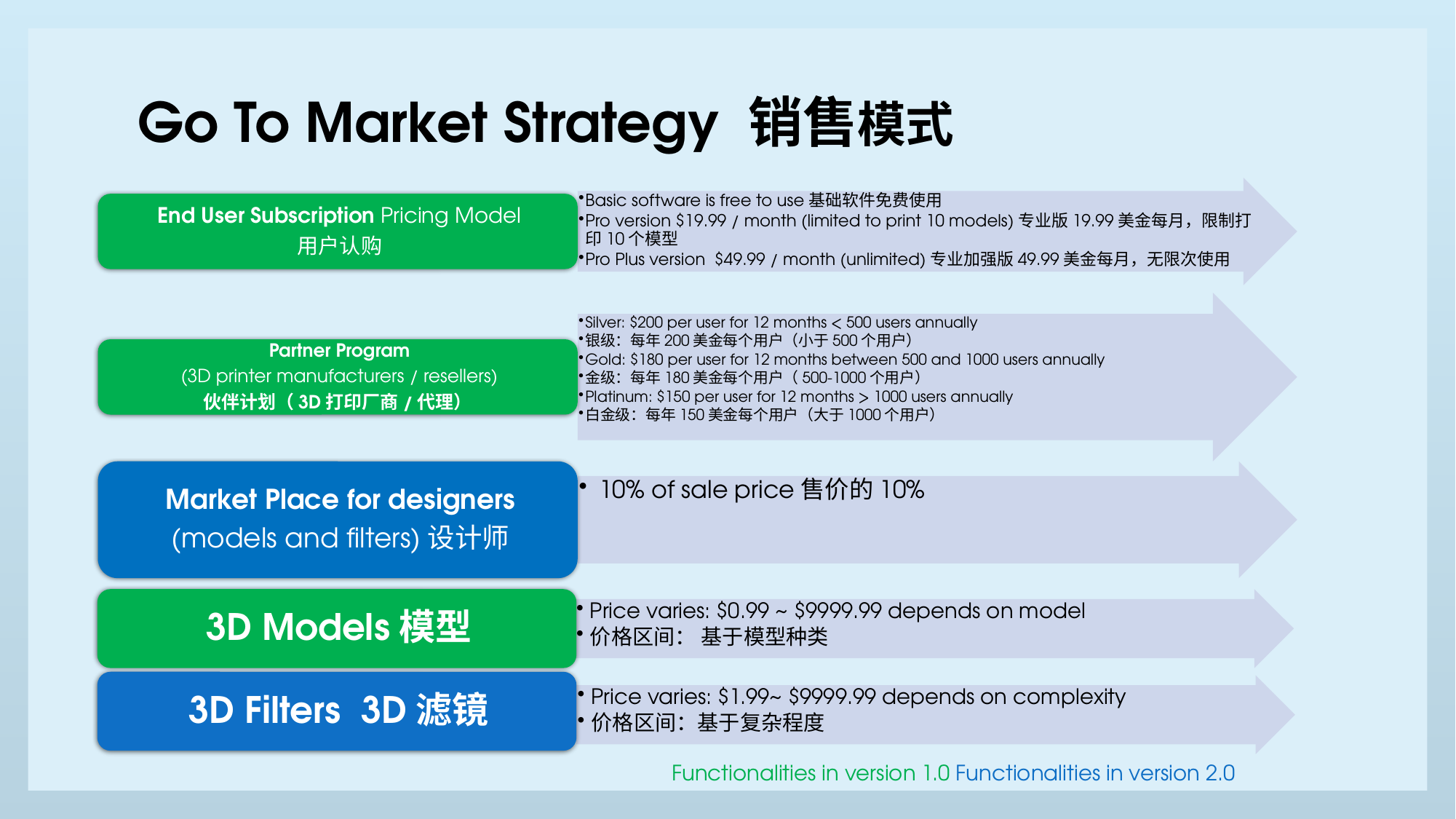

# Go To Market Strategy 销售模式
Basic software is free to use基础软件免费使用
Pro version $19.99 / month (limited to print 10 models)专业版19.99美金每月，限制打印10个模型
Pro Plus version  $49.99 / month (unlimited)专业加强版49.99美金每月，无限次使用
End User Subscription Pricing Model
用户认购
Silver: $200 per user for 12 months < 500 users annually
银级：每年200美金每个用户（小于500个用户）
Gold: $180 per user for 12 months between 500 and 1000 users annually
金级：每年180美金每个用户（500-1000个用户）
Platinum: $150 per user for 12 months > 1000 users annually
白金级：每年150美金每个用户（大于1000个用户）
Partner Program
(3D printer manufacturers / resellers)
伙伴计划（3D打印厂商/代理）
10% of sale price售价的10%
Market Place for designers
(models and filters)设计师
Price varies: $1.99~ $9999.99 depends on complexity
价格区间：基于复杂程度
3D Filters  3D滤镜
Price varies: $0.99 ~ $9999.99 depends on model
价格区间： 基于模型种类
3D Models模型
Functionalities in version 1.0 Functionalities in version 2.0